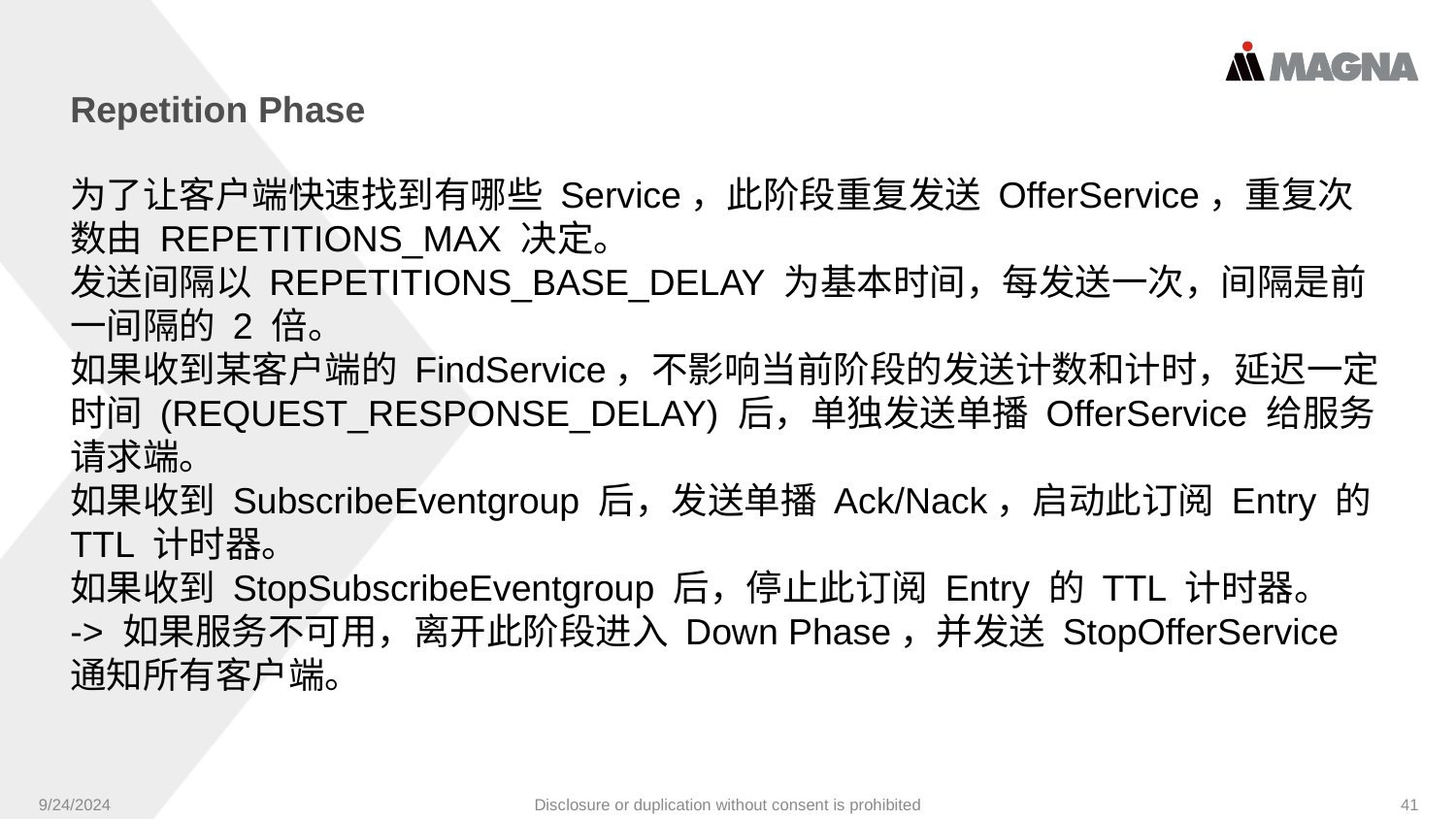

Repetition Phase
为了让客户端快速找到有哪些 Service，此阶段重复发送 OfferService，重复次数由 REPETITIONS_MAX 决定。
发送间隔以 REPETITIONS_BASE_DELAY 为基本时间，每发送一次，间隔是前一间隔的 2 倍。
如果收到某客户端的 FindService，不影响当前阶段的发送计数和计时，延迟一定时间 (REQUEST_RESPONSE_DELAY) 后，单独发送单播 OfferService 给服务请求端。
如果收到 SubscribeEventgroup 后，发送单播 Ack/Nack，启动此订阅 Entry 的 TTL 计时器。
如果收到 StopSubscribeEventgroup 后，停止此订阅 Entry 的 TTL 计时器。
-> 如果服务不可用，离开此阶段进入 Down Phase，并发送 StopOfferService 通知所有客户端。
9/24/2024
Disclosure or duplication without consent is prohibited
41